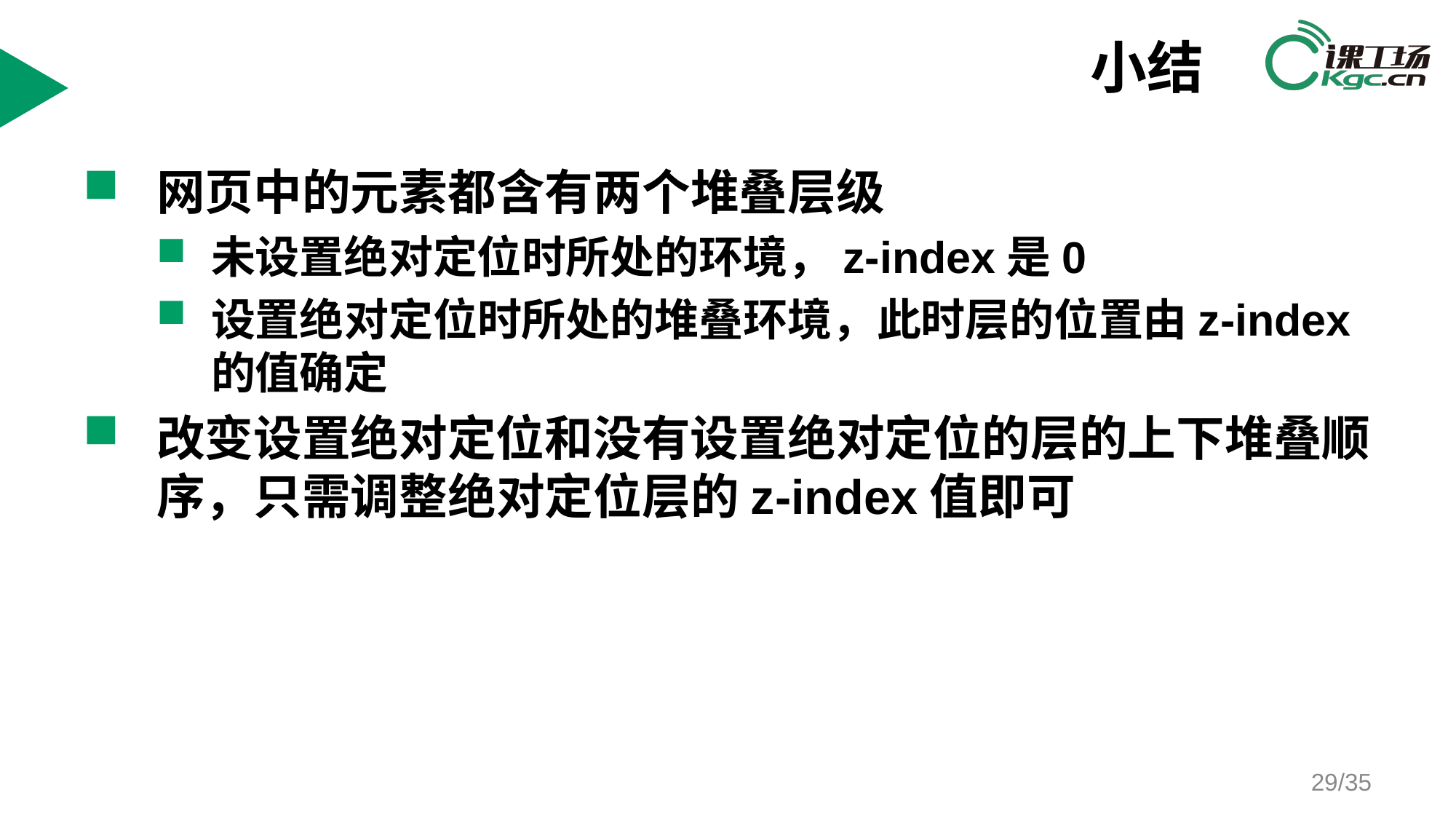

# 小结
网页中的元素都含有两个堆叠层级
未设置绝对定位时所处的环境，z-index是0
设置绝对定位时所处的堆叠环境，此时层的位置由z-index的值确定
改变设置绝对定位和没有设置绝对定位的层的上下堆叠顺序，只需调整绝对定位层的z-index值即可
29/35